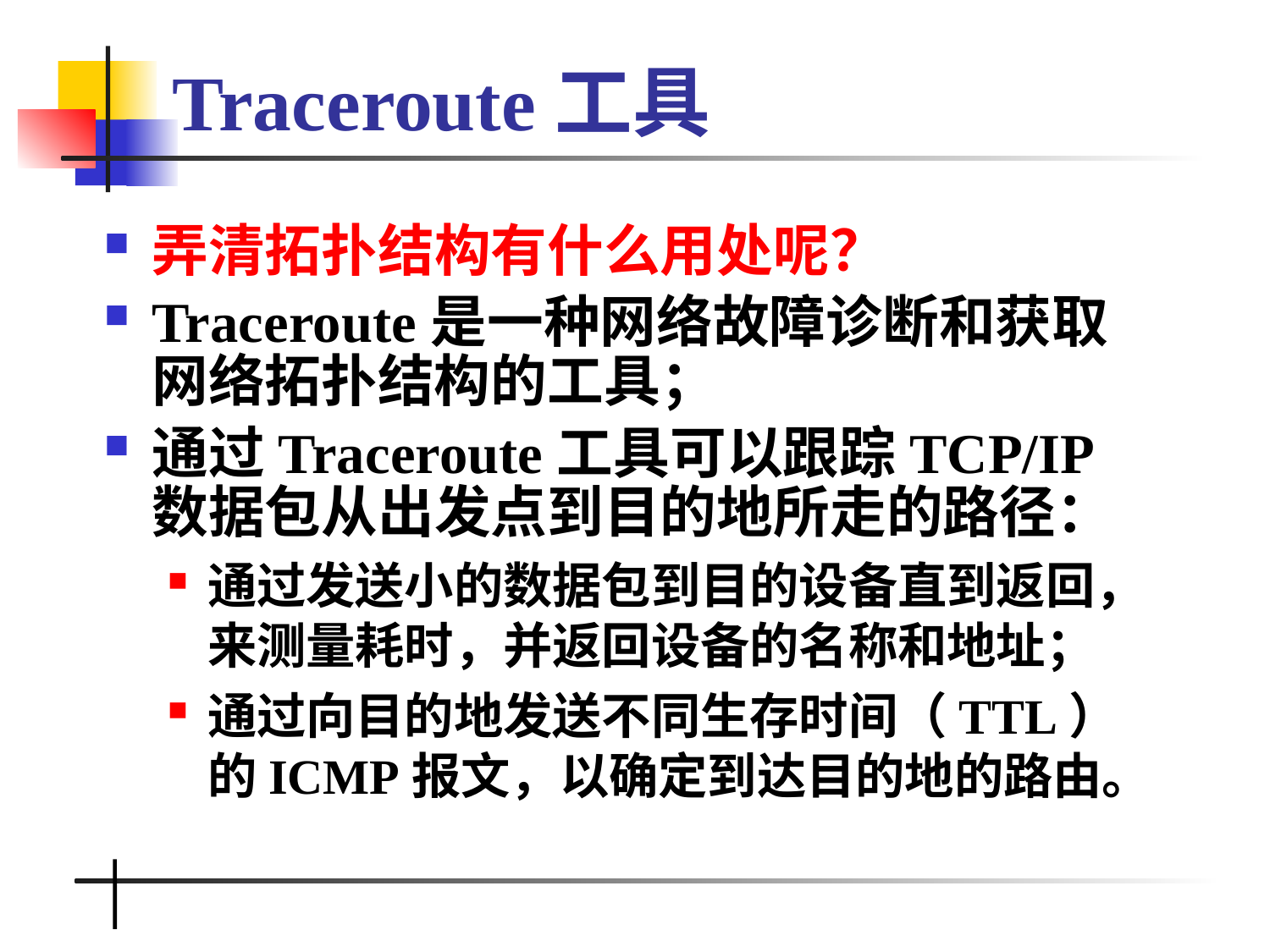

# Traceroute工具
弄清拓扑结构有什么用处呢？
Traceroute是一种网络故障诊断和获取网络拓扑结构的工具；
通过Traceroute工具可以跟踪TCP/IP数据包从出发点到目的地所走的路径：
通过发送小的数据包到目的设备直到返回，来测量耗时，并返回设备的名称和地址；
通过向目的地发送不同生存时间（TTL）的ICMP报文，以确定到达目的地的路由。